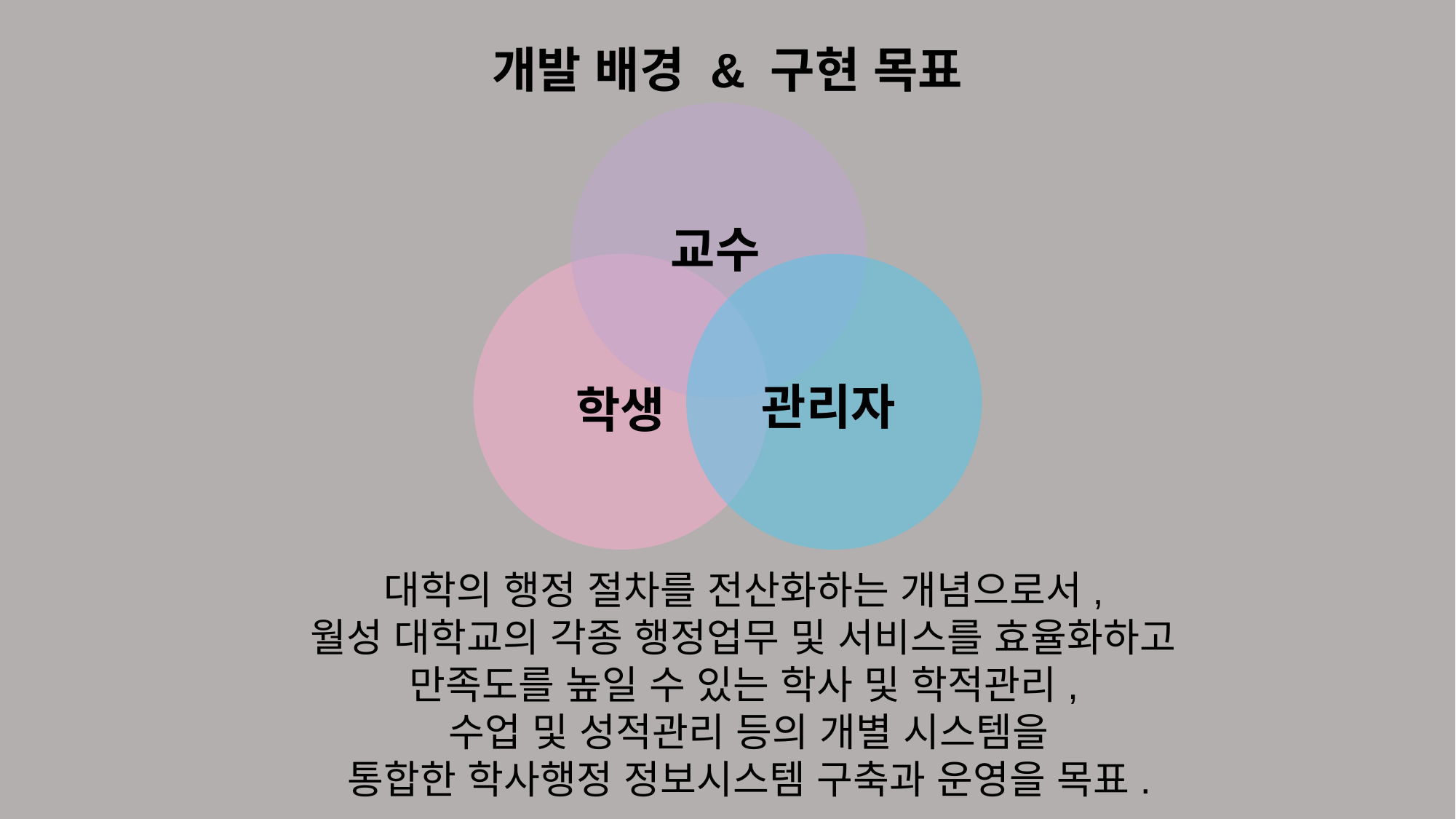

개발 배경 & 구현 목표

교수

관리자
학생
대학의 행정 절차를 전산화하는 개념으로서,
월성 대학교의 각종 행정업무 및 서비스를 효율화하고
만족도를 높일 수 있는 학사 및 학적관리,
수업 및 성적관리 등의 개별 시스템을
통합한 학사행정 정보시스템 구축과 운영을 목표.